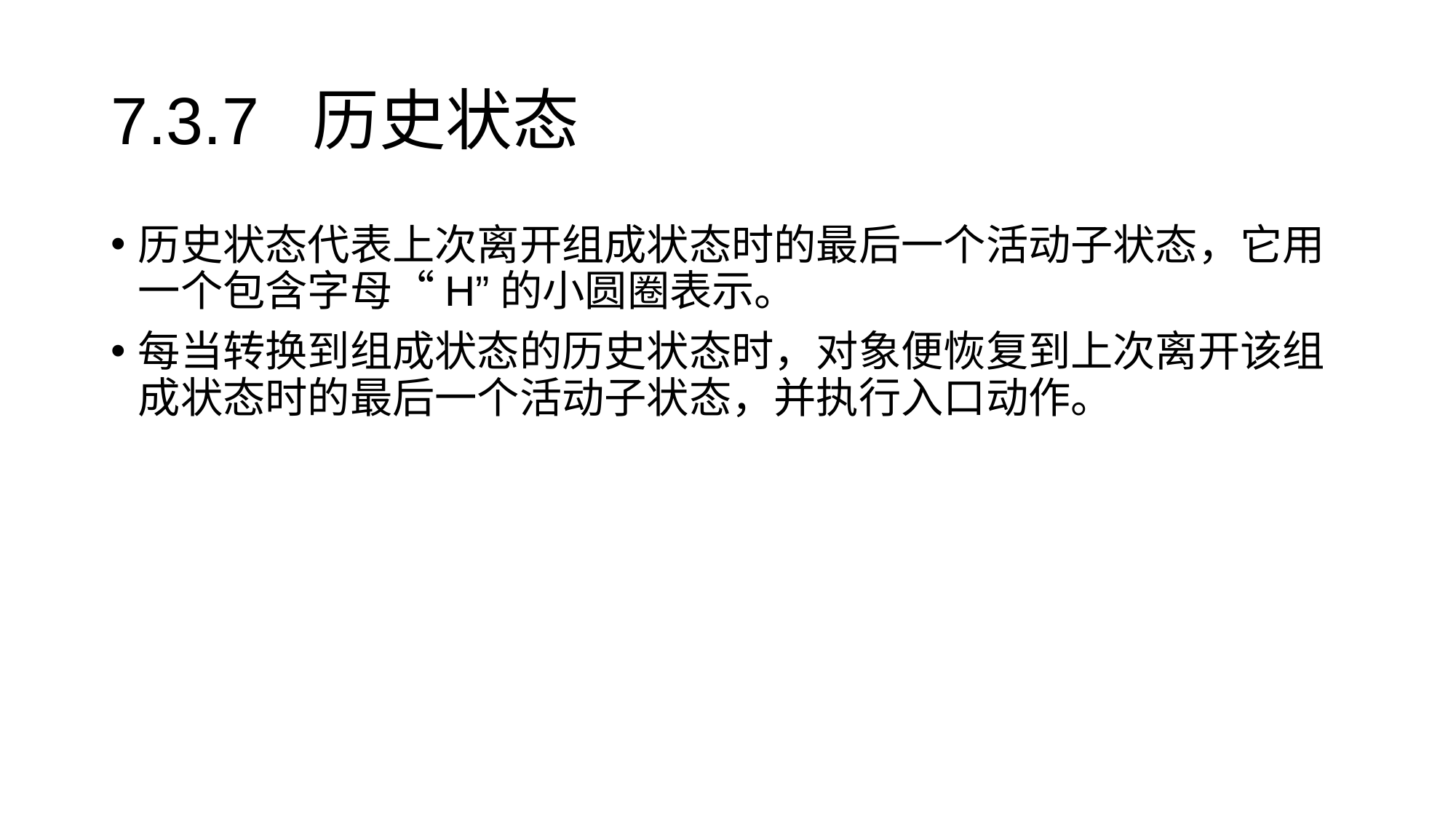

# 7.3.7  历史状态
历史状态代表上次离开组成状态时的最后一个活动子状态，它用一个包含字母“H”的小圆圈表示。
每当转换到组成状态的历史状态时，对象便恢复到上次离开该组成状态时的最后一个活动子状态，并执行入口动作。